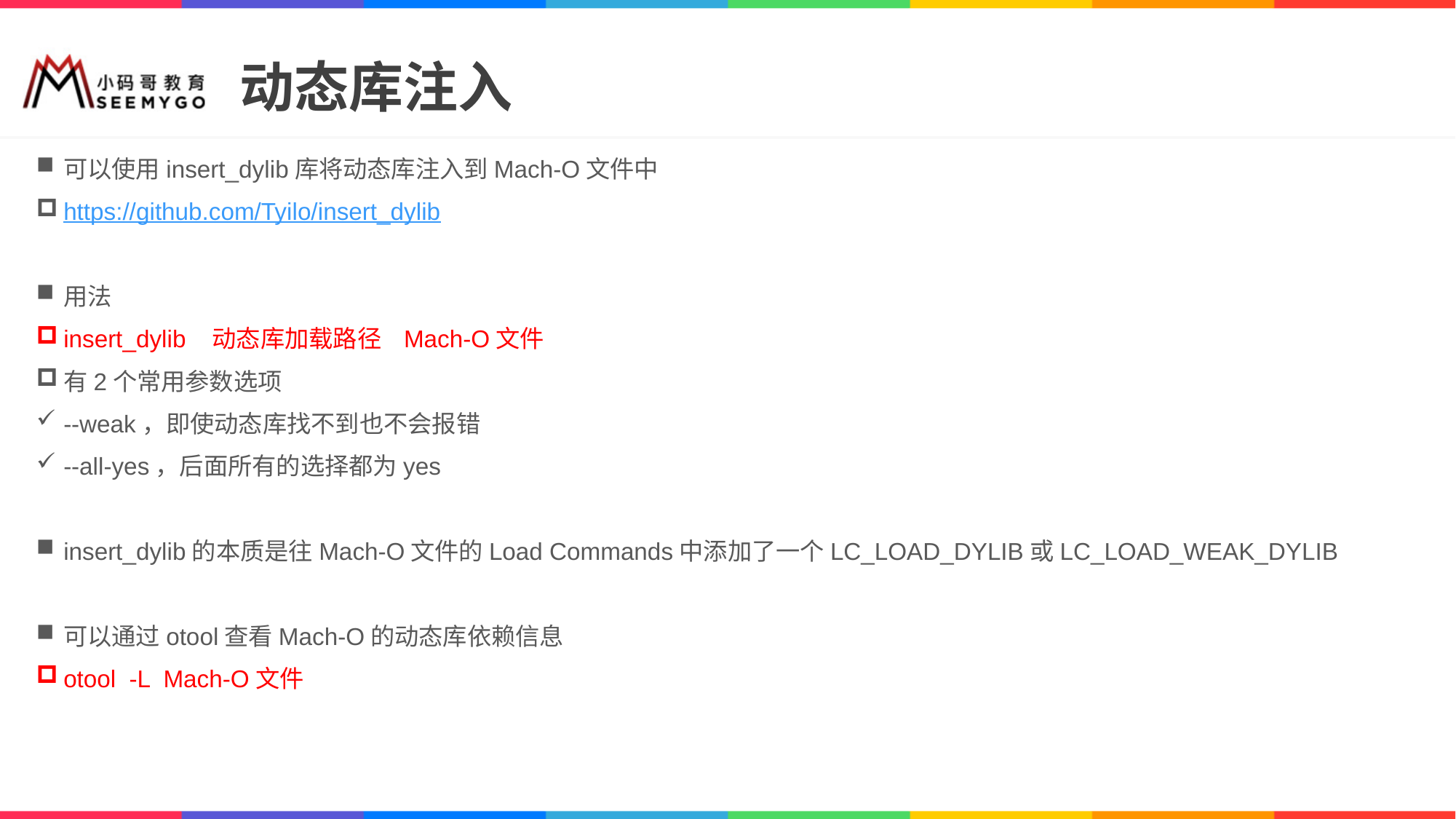

# 动态库注入
可以使用insert_dylib库将动态库注入到Mach-O文件中
https://github.com/Tyilo/insert_dylib

用法
insert_dylib   动态库加载路径   Mach-O文件
有2个常用参数选项
--weak，即使动态库找不到也不会报错
--all-yes，后面所有的选择都为yes

insert_dylib的本质是往Mach-O文件的Load Commands中添加了一个LC_LOAD_DYLIB或LC_LOAD_WEAK_DYLIB

可以通过otool查看Mach-O的动态库依赖信息
otool  -L  Mach-O文件